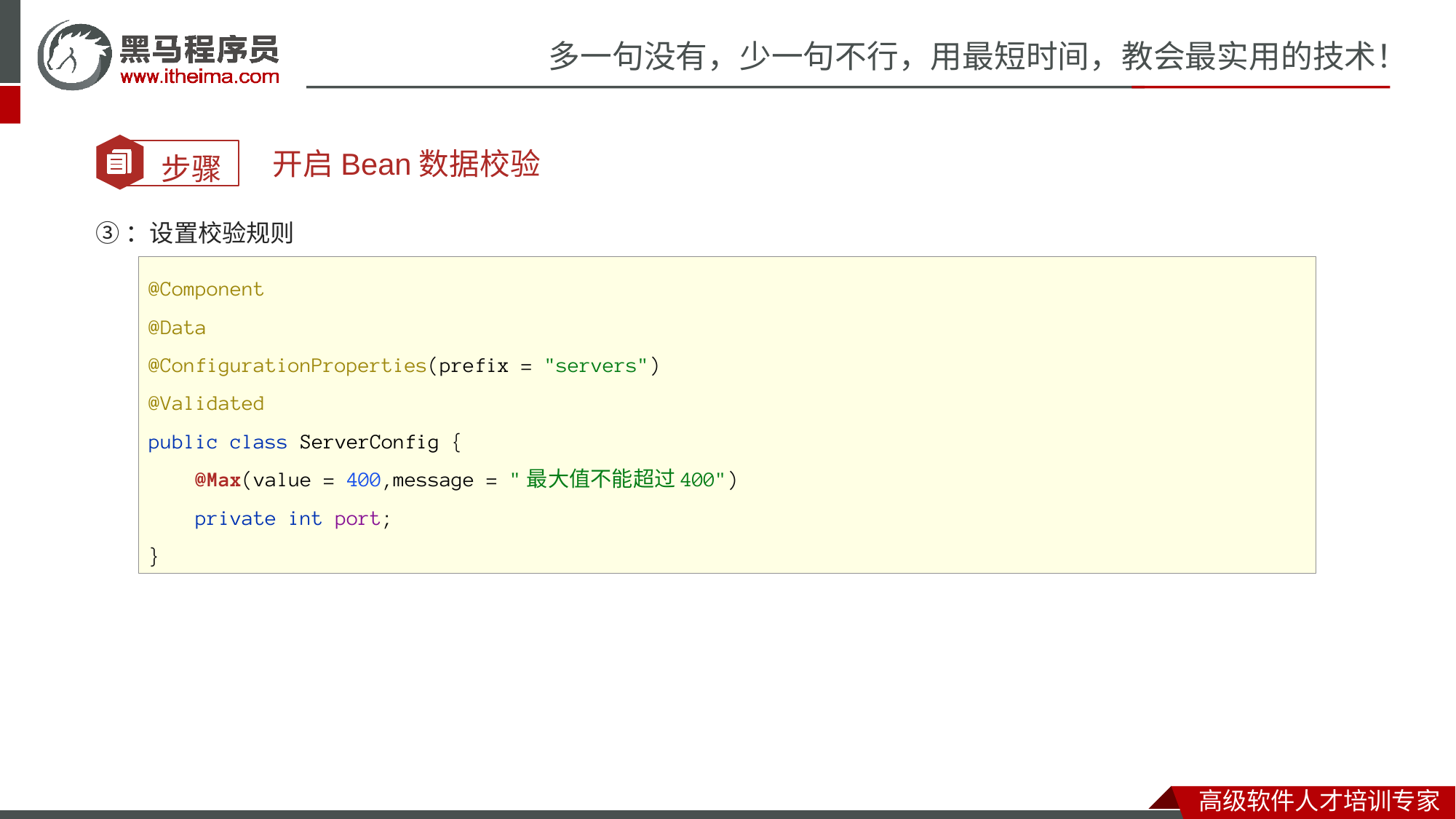

开启Bean数据校验
③：设置校验规则
@Component
@Data
@ConfigurationProperties(prefix = "servers")
@Validated
public class ServerConfig {
    @Max(value = 400,message = "最大值不能超过400")
    private int port;
}